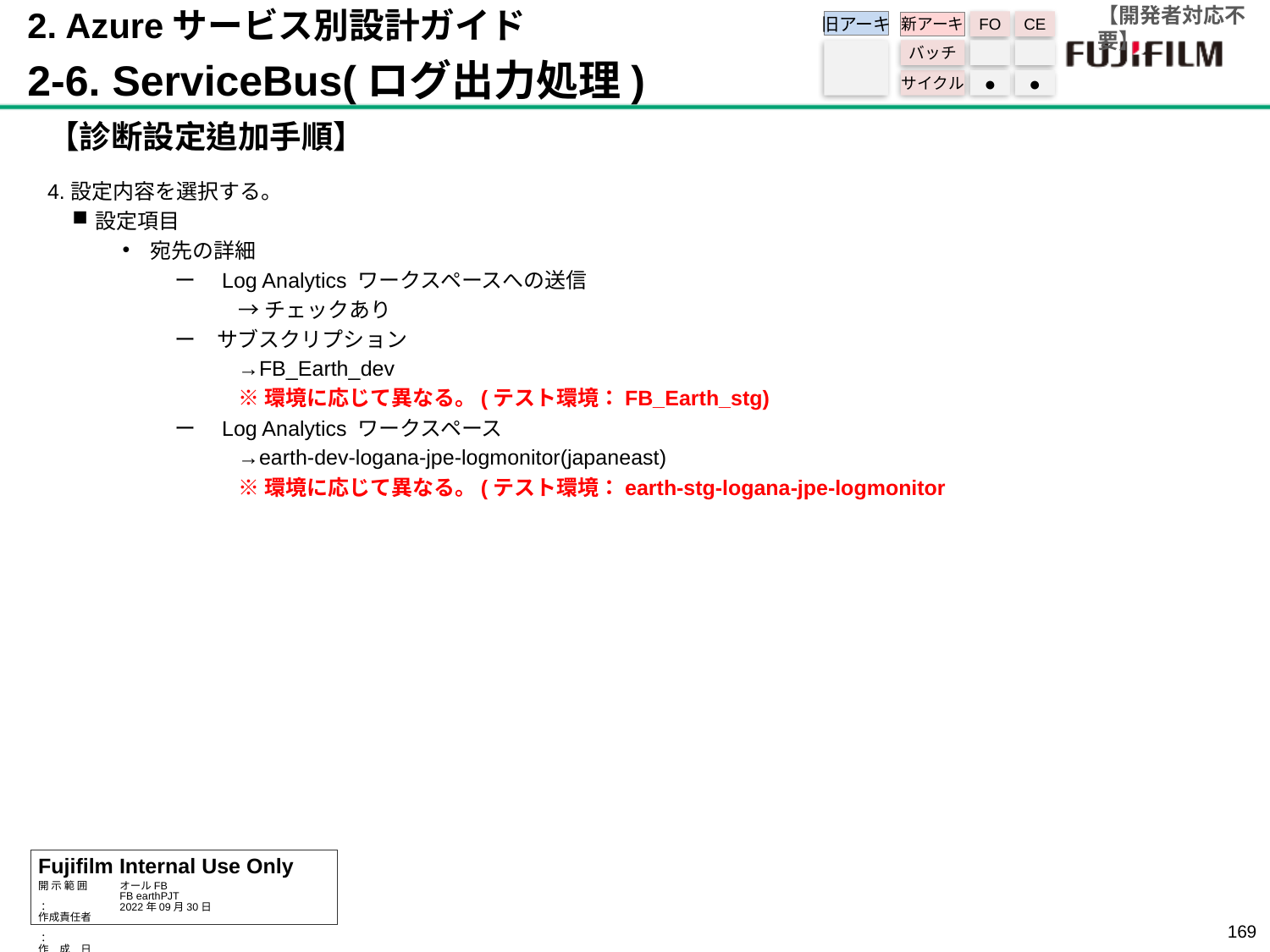

【開発者対応不要】
2. Azureサービス別設計ガイド
2-6. ServiceBus(ログ出力処理)
旧アーキ
FO
CE
新アーキ
バッチ

サイクル
●
●

【診断設定追加手順】

4.設定内容を選択する。​
設定項目 ​
宛先の詳細​
ー　Log Analytics ワークスペースへの送信​
→チェックあり ​
ー　サブスクリプション​
→FB_Earth_dev​
※環境に応じて異なる。(テスト環境：FB_Earth_stg) ​
ー　Log Analytics ワークスペース​
→earth-dev-logana-jpe-logmonitor(japaneast)​
※環境に応じて異なる。(テスト環境：earth-stg-logana-jpe-logmonitor​
169